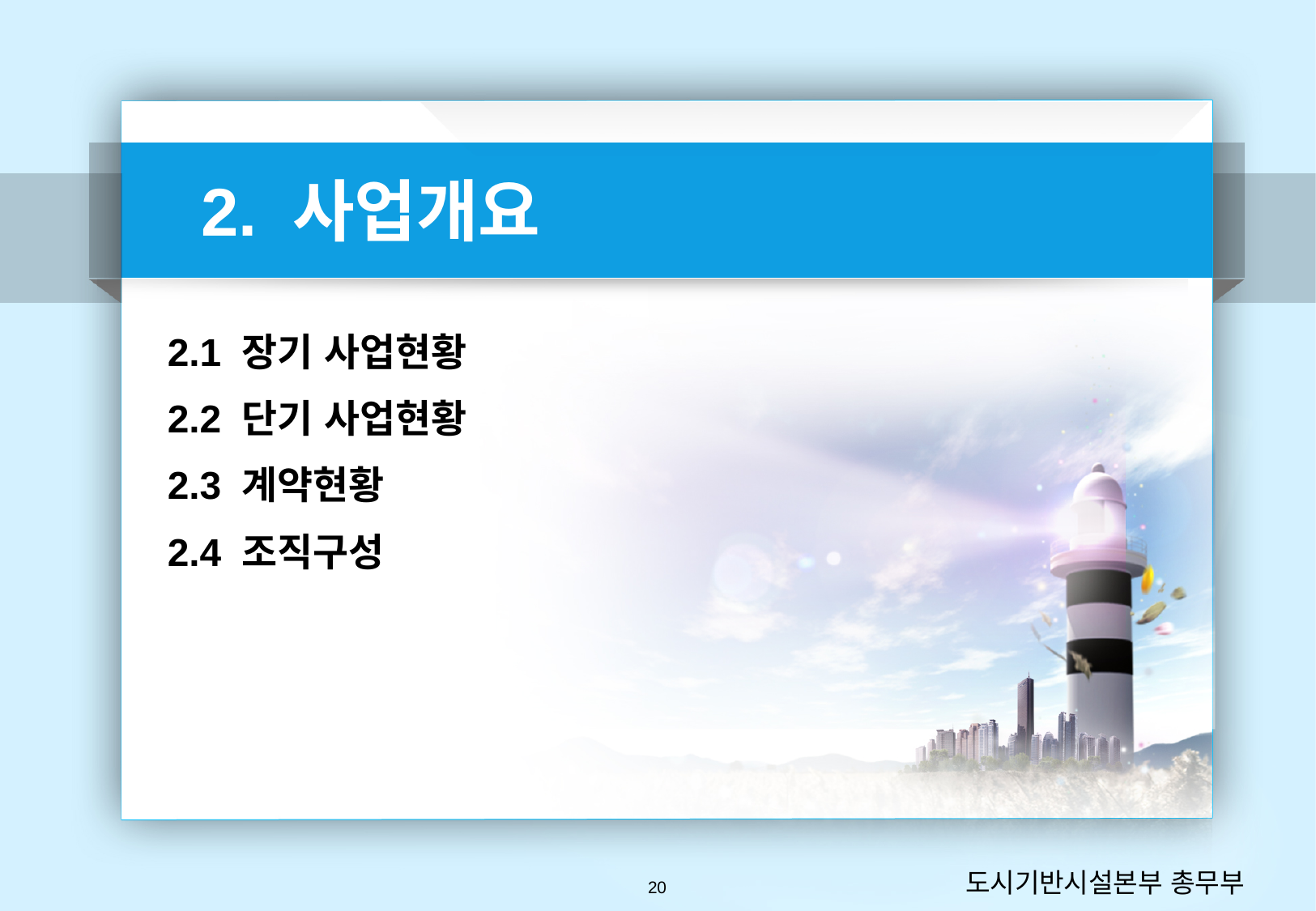

2. 사업개요
2.1 장기 사업현황
2.2 단기 사업현황
2.3 계약현황
2.4 조직구성